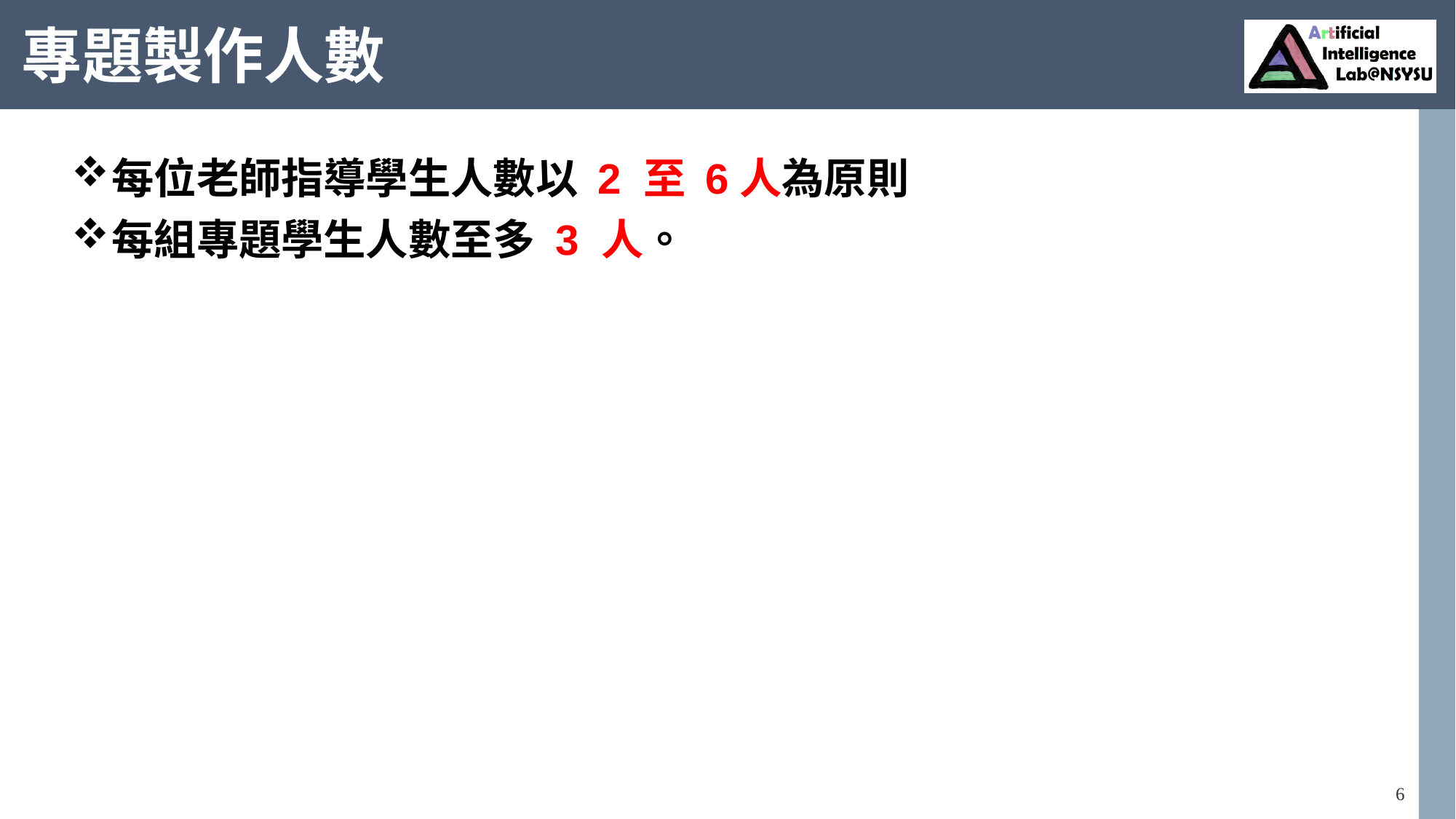

# 專題製作人數
每位老師指導學生人數以 2 至 6人為原則
每組專題學生人數至多 3 人。
6